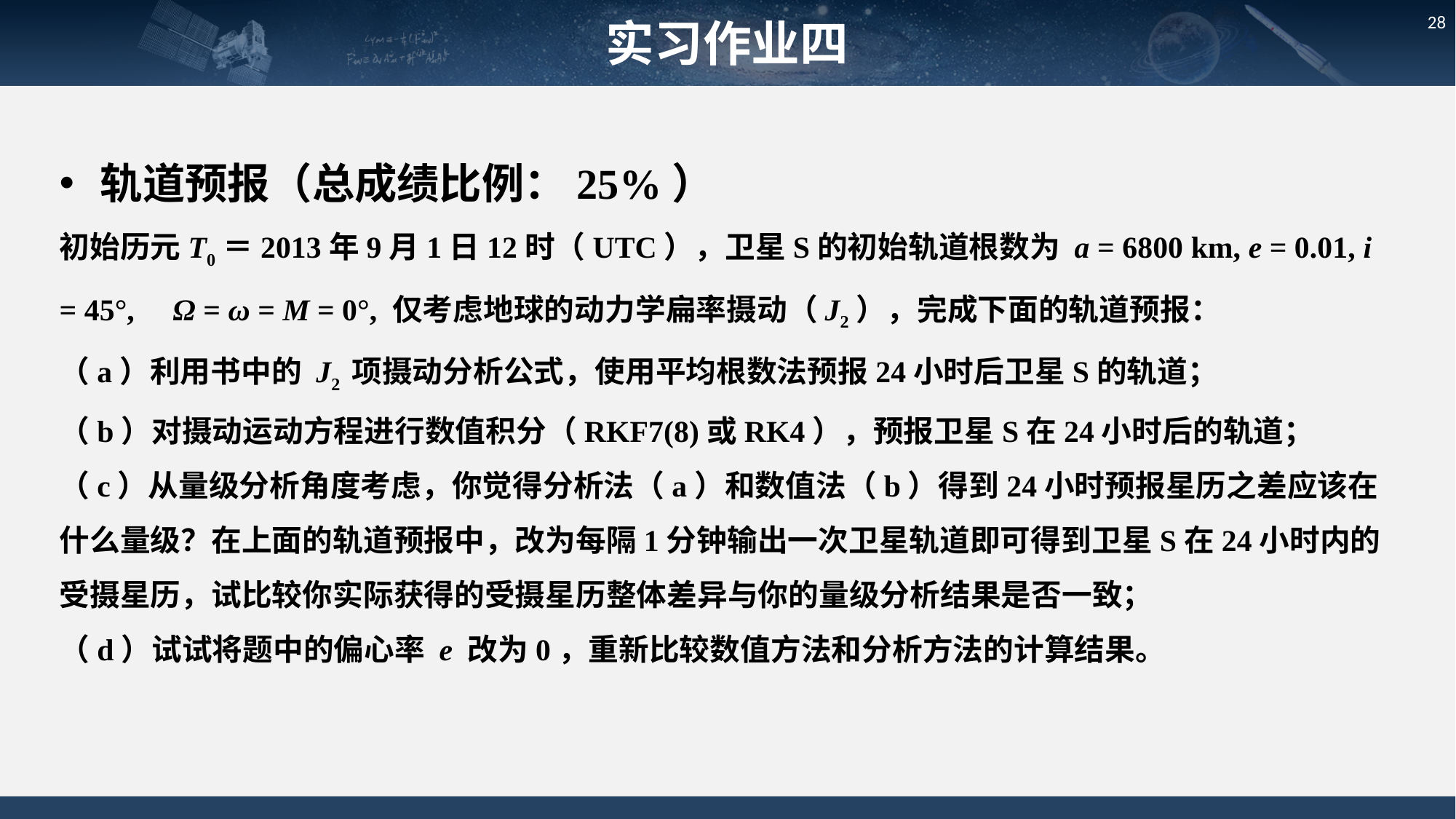

实习作业四
28
轨道预报（总成绩比例：25%）
初始历元T0＝2013年9月1日12时（UTC），卫星S的初始轨道根数为 a = 6800 km, e = 0.01, i = 45°,     Ω = ω = M = 0°, 仅考虑地球的动力学扁率摄动（J2），完成下面的轨道预报：
（a）利用书中的 J2 项摄动分析公式，使用平均根数法预报24小时后卫星S的轨道；
（b）对摄动运动方程进行数值积分（RKF7(8)或RK4），预报卫星S在24小时后的轨道；
（c）从量级分析角度考虑，你觉得分析法（a）和数值法（b）得到24小时预报星历之差应该在什么量级？在上面的轨道预报中，改为每隔1分钟输出一次卫星轨道即可得到卫星S在24小时内的受摄星历，试比较你实际获得的受摄星历整体差异与你的量级分析结果是否一致；
（d）试试将题中的偏心率 e 改为0，重新比较数值方法和分析方法的计算结果。